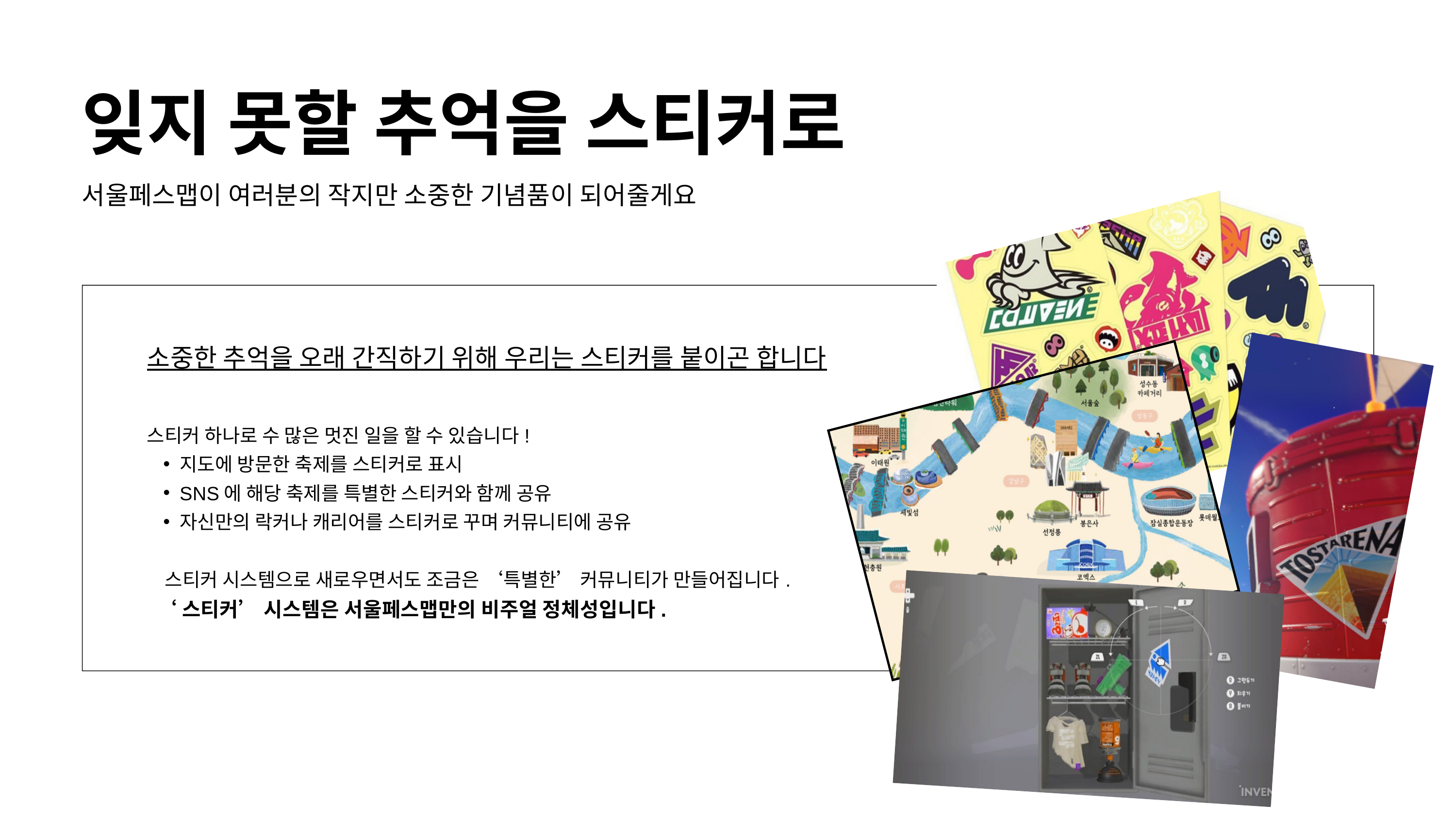

잊지 못할 추억을 스티커로
서울페스맵이 여러분의 작지만 소중한 기념품이 되어줄게요

소중한 추억을 오래 간직하기 위해 우리는 스티커를 붙이곤 합니다

스티커 하나로 수 많은 멋진 일을 할 수 있습니다!
지도에 방문한 축제를 스티커로 표시
SNS에 해당 축제를 특별한 스티커와 함께 공유
자신만의 락커나 캐리어를 스티커로 꾸며 커뮤니티에 공유

   스티커 시스템으로 새로우면서도 조금은 ‘특별한’ 커뮤니티가 만들어집니다.
  ‘스티커’ 시스템은 서울페스맵만의 비주얼 정체성입니다.